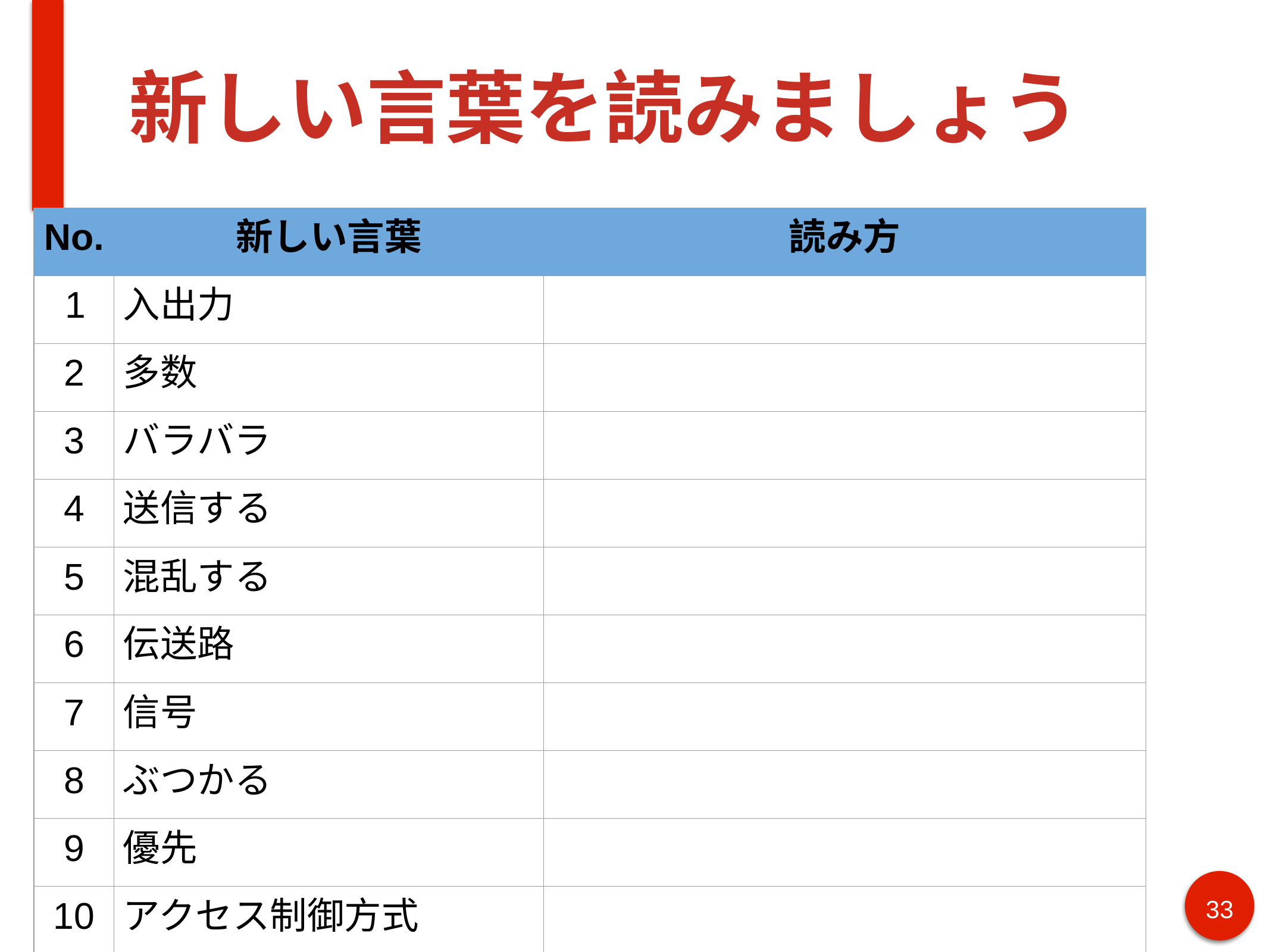

# 新しい言葉を読みましょう
| No. | 新しい言葉 | 読み方 |
| --- | --- | --- |
| 1 | 入出力 |  |
| 2 | 多数 |  |
| 3 | バラバラ |  |
| 4 | 送信する |  |
| 5 | 混乱する |  |
| 6 | 伝送路 |  |
| 7 | 信号 |  |
| 8 | ぶつかる |  |
| 9 | 優先 |  |
| 10 | アクセス制御方式 |  |
33